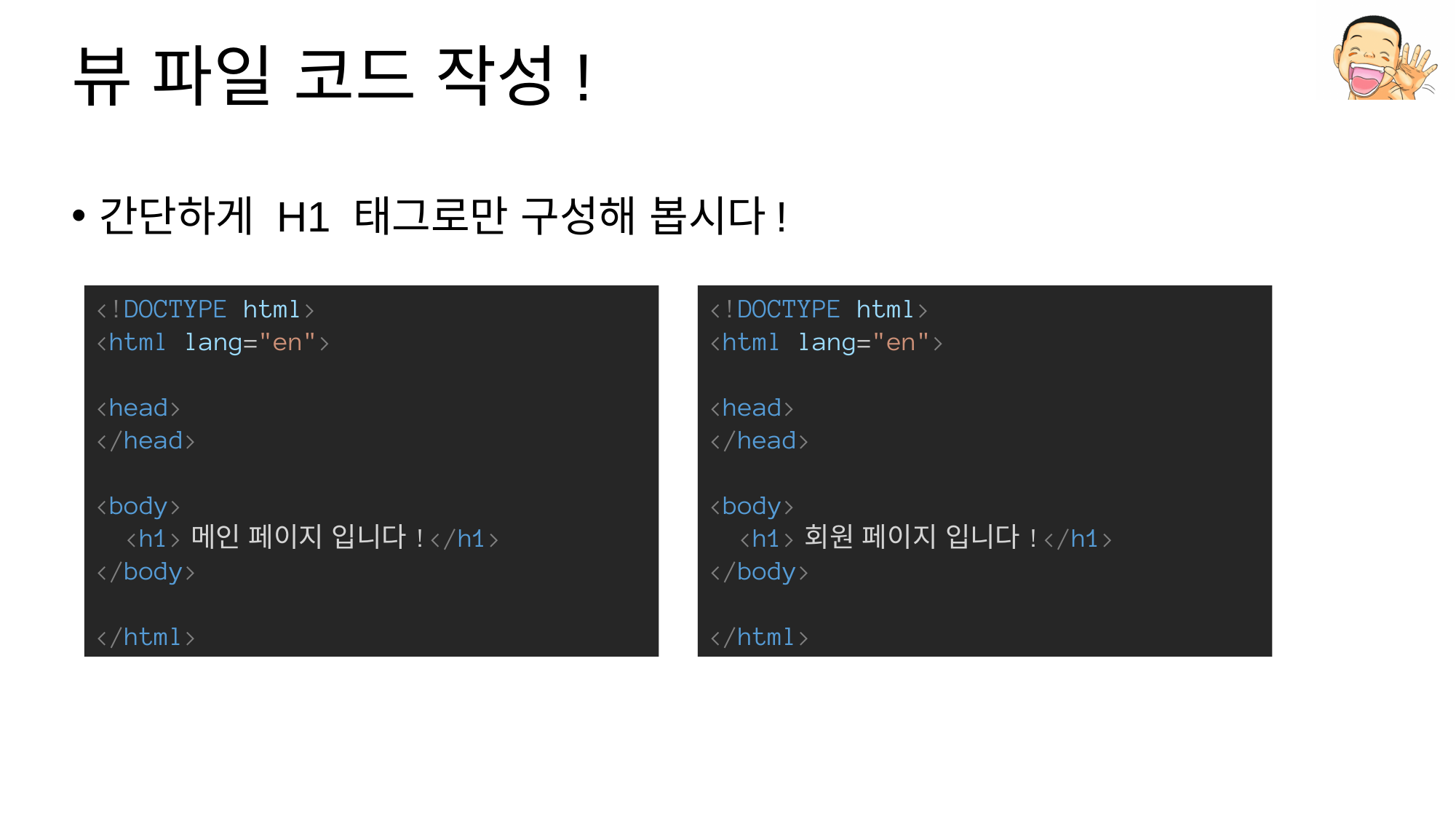

# 뷰 파일 코드 작성!
간단하게 H1 태그로만 구성해 봅시다!
<!DOCTYPE html>
<html lang="en">
<head>
</head>
<body>
  <h1>메인 페이지 입니다!</h1>
</body>
</html>
<!DOCTYPE html>
<html lang="en">
<head>
</head>
<body>
  <h1>회원 페이지 입니다!</h1>
</body>
</html>